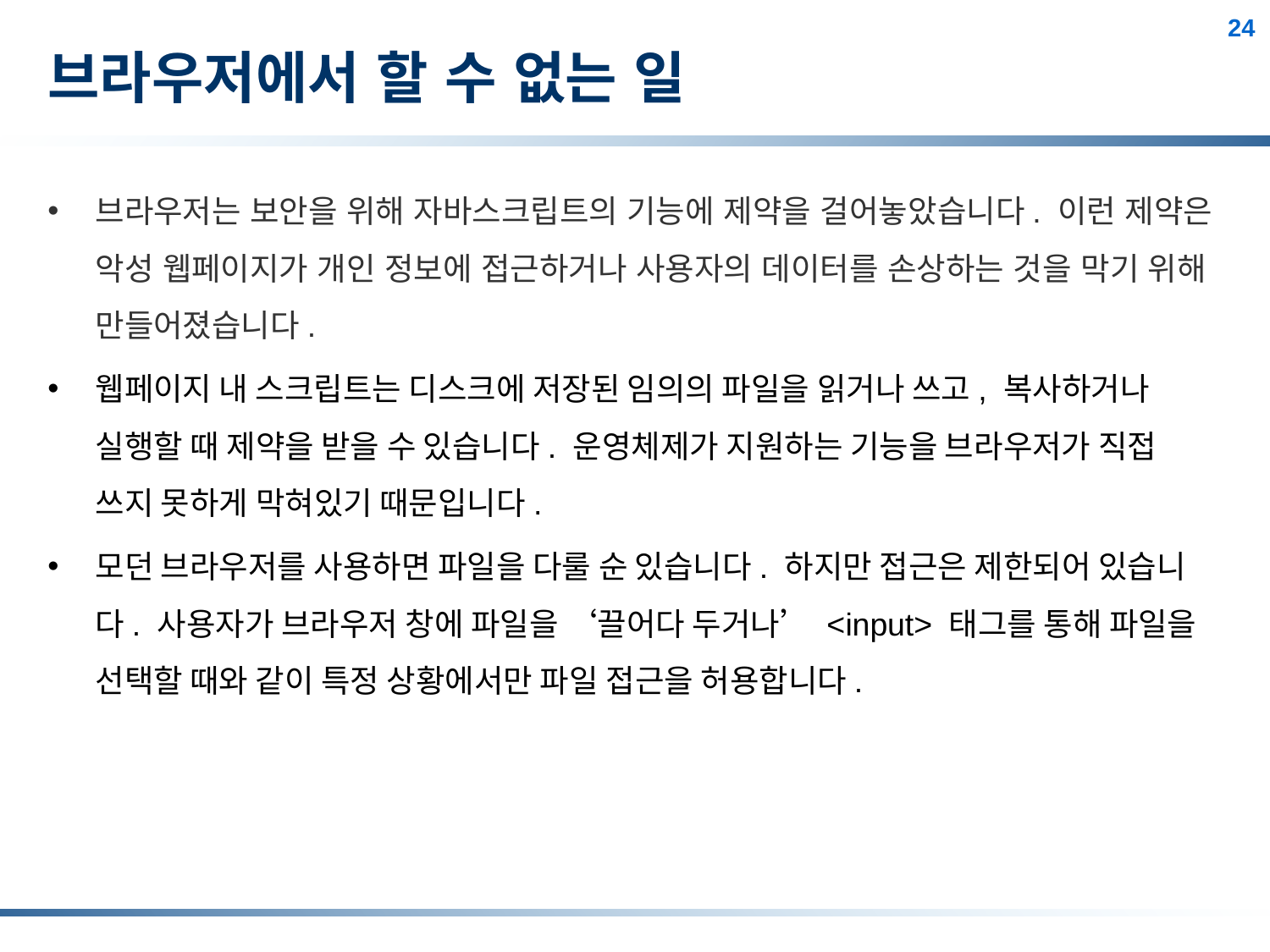

# 브라우저에서 할 수 없는 일
브라우저는 보안을 위해 자바스크립트의 기능에 제약을 걸어놓았습니다. 이런 제약은 악성 웹페이지가 개인 정보에 접근하거나 사용자의 데이터를 손상하는 것을 막기 위해 만들어졌습니다.
웹페이지 내 스크립트는 디스크에 저장된 임의의 파일을 읽거나 쓰고, 복사하거나 실행할 때 제약을 받을 수 있습니다. 운영체제가 지원하는 기능을 브라우저가 직접 쓰지 못하게 막혀있기 때문입니다.
모던 브라우저를 사용하면 파일을 다룰 순 있습니다. 하지만 접근은 제한되어 있습니다. 사용자가 브라우저 창에 파일을 ‘끌어다 두거나’ <input> 태그를 통해 파일을 선택할 때와 같이 특정 상황에서만 파일 접근을 허용합니다.
24